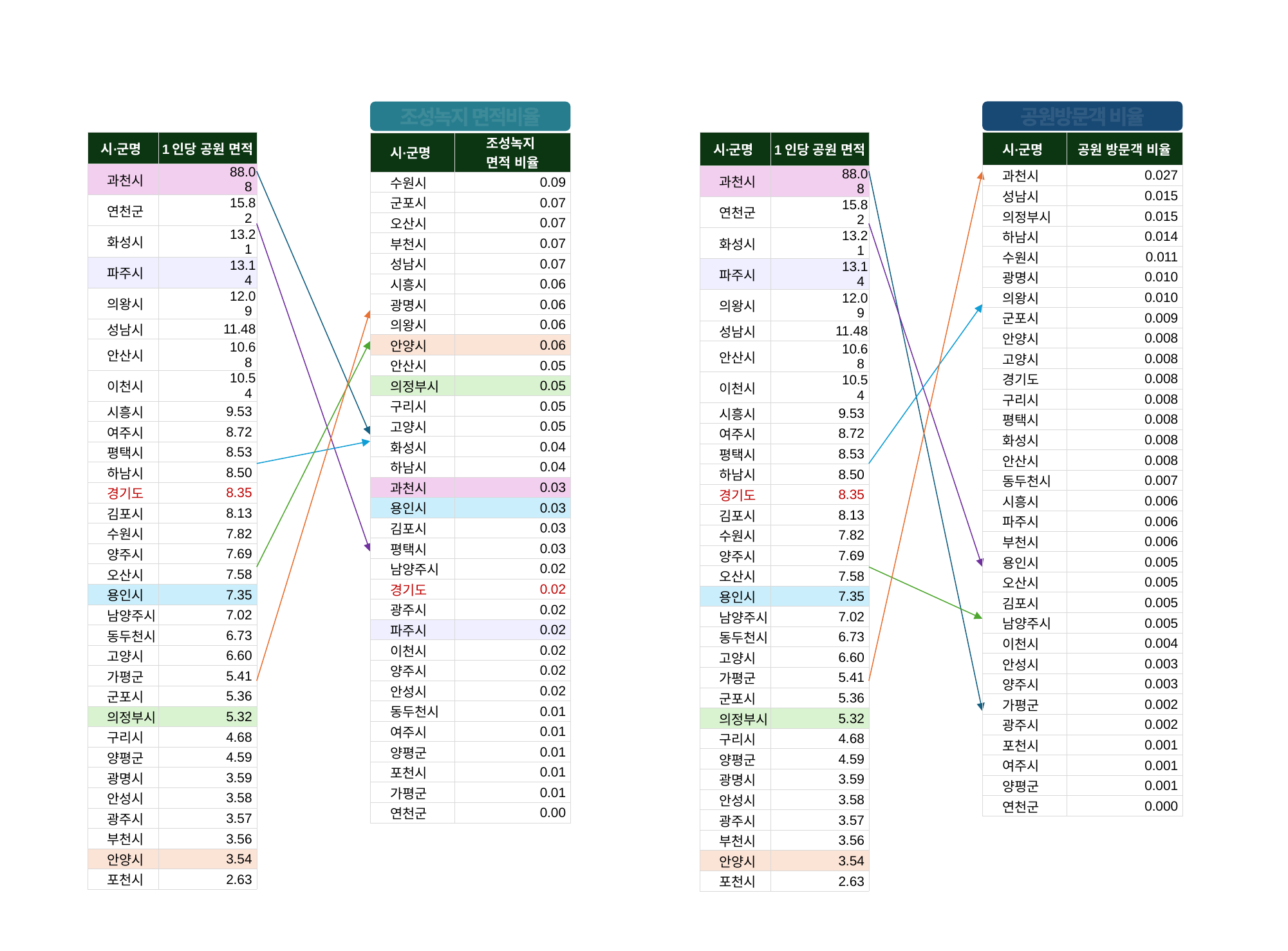

공원방문객 비율
조성녹지 면적비율
| 시∙군명 | 1인당 공원 면적 |
| --- | --- |
| 과천시 | 88.08 |
| 연천군 | 15.82 |
| 화성시 | 13.21 |
| 파주시 | 13.14 |
| 의왕시 | 12.09 |
| 성남시 | 11.48 |
| 안산시 | 10.68 |
| 이천시 | 10.54 |
| 시흥시 | 9.53 |
| 여주시 | 8.72 |
| 평택시 | 8.53 |
| 하남시 | 8.50 |
| 경기도 | 8.35 |
| 김포시 | 8.13 |
| 수원시 | 7.82 |
| 양주시 | 7.69 |
| 오산시 | 7.58 |
| 용인시 | 7.35 |
| 남양주시 | 7.02 |
| 동두천시 | 6.73 |
| 고양시 | 6.60 |
| 가평군 | 5.41 |
| 군포시 | 5.36 |
| 의정부시 | 5.32 |
| 구리시 | 4.68 |
| 양평군 | 4.59 |
| 광명시 | 3.59 |
| 안성시 | 3.58 |
| 광주시 | 3.57 |
| 부천시 | 3.56 |
| 안양시 | 3.54 |
| 포천시 | 2.63 |
| 시∙군명 | 1인당 공원 면적 |
| --- | --- |
| 과천시 | 88.08 |
| 연천군 | 15.82 |
| 화성시 | 13.21 |
| 파주시 | 13.14 |
| 의왕시 | 12.09 |
| 성남시 | 11.48 |
| 안산시 | 10.68 |
| 이천시 | 10.54 |
| 시흥시 | 9.53 |
| 여주시 | 8.72 |
| 평택시 | 8.53 |
| 하남시 | 8.50 |
| 경기도 | 8.35 |
| 김포시 | 8.13 |
| 수원시 | 7.82 |
| 양주시 | 7.69 |
| 오산시 | 7.58 |
| 용인시 | 7.35 |
| 남양주시 | 7.02 |
| 동두천시 | 6.73 |
| 고양시 | 6.60 |
| 가평군 | 5.41 |
| 군포시 | 5.36 |
| 의정부시 | 5.32 |
| 구리시 | 4.68 |
| 양평군 | 4.59 |
| 광명시 | 3.59 |
| 안성시 | 3.58 |
| 광주시 | 3.57 |
| 부천시 | 3.56 |
| 안양시 | 3.54 |
| 포천시 | 2.63 |
| 시∙군명 | 공원 방문객 비율 |
| --- | --- |
| 과천시 | 0.027 |
| 성남시 | 0.015 |
| 의정부시 | 0.015 |
| 하남시 | 0.014 |
| 수원시 | 0.011 |
| 광명시 | 0.010 |
| 의왕시 | 0.010 |
| 군포시 | 0.009 |
| 안양시 | 0.008 |
| 고양시 | 0.008 |
| 경기도 | 0.008 |
| 구리시 | 0.008 |
| 평택시 | 0.008 |
| 화성시 | 0.008 |
| 안산시 | 0.008 |
| 동두천시 | 0.007 |
| 시흥시 | 0.006 |
| 파주시 | 0.006 |
| 부천시 | 0.006 |
| 용인시 | 0.005 |
| 오산시 | 0.005 |
| 김포시 | 0.005 |
| 남양주시 | 0.005 |
| 이천시 | 0.004 |
| 안성시 | 0.003 |
| 양주시 | 0.003 |
| 가평군 | 0.002 |
| 광주시 | 0.002 |
| 포천시 | 0.001 |
| 여주시 | 0.001 |
| 양평군 | 0.001 |
| 연천군 | 0.000 |
| 시∙군명 | 조성녹지 면적 비율 |
| --- | --- |
| 수원시 | 0.09 |
| 군포시 | 0.07 |
| 오산시 | 0.07 |
| 부천시 | 0.07 |
| 성남시 | 0.07 |
| 시흥시 | 0.06 |
| 광명시 | 0.06 |
| 의왕시 | 0.06 |
| 안양시 | 0.06 |
| 안산시 | 0.05 |
| 의정부시 | 0.05 |
| 구리시 | 0.05 |
| 고양시 | 0.05 |
| 화성시 | 0.04 |
| 하남시 | 0.04 |
| 과천시 | 0.03 |
| 용인시 | 0.03 |
| 김포시 | 0.03 |
| 평택시 | 0.03 |
| 남양주시 | 0.02 |
| 경기도 | 0.02 |
| 광주시 | 0.02 |
| 파주시 | 0.02 |
| 이천시 | 0.02 |
| 양주시 | 0.02 |
| 안성시 | 0.02 |
| 동두천시 | 0.01 |
| 여주시 | 0.01 |
| 양평군 | 0.01 |
| 포천시 | 0.01 |
| 가평군 | 0.01 |
| 연천군 | 0.00 |